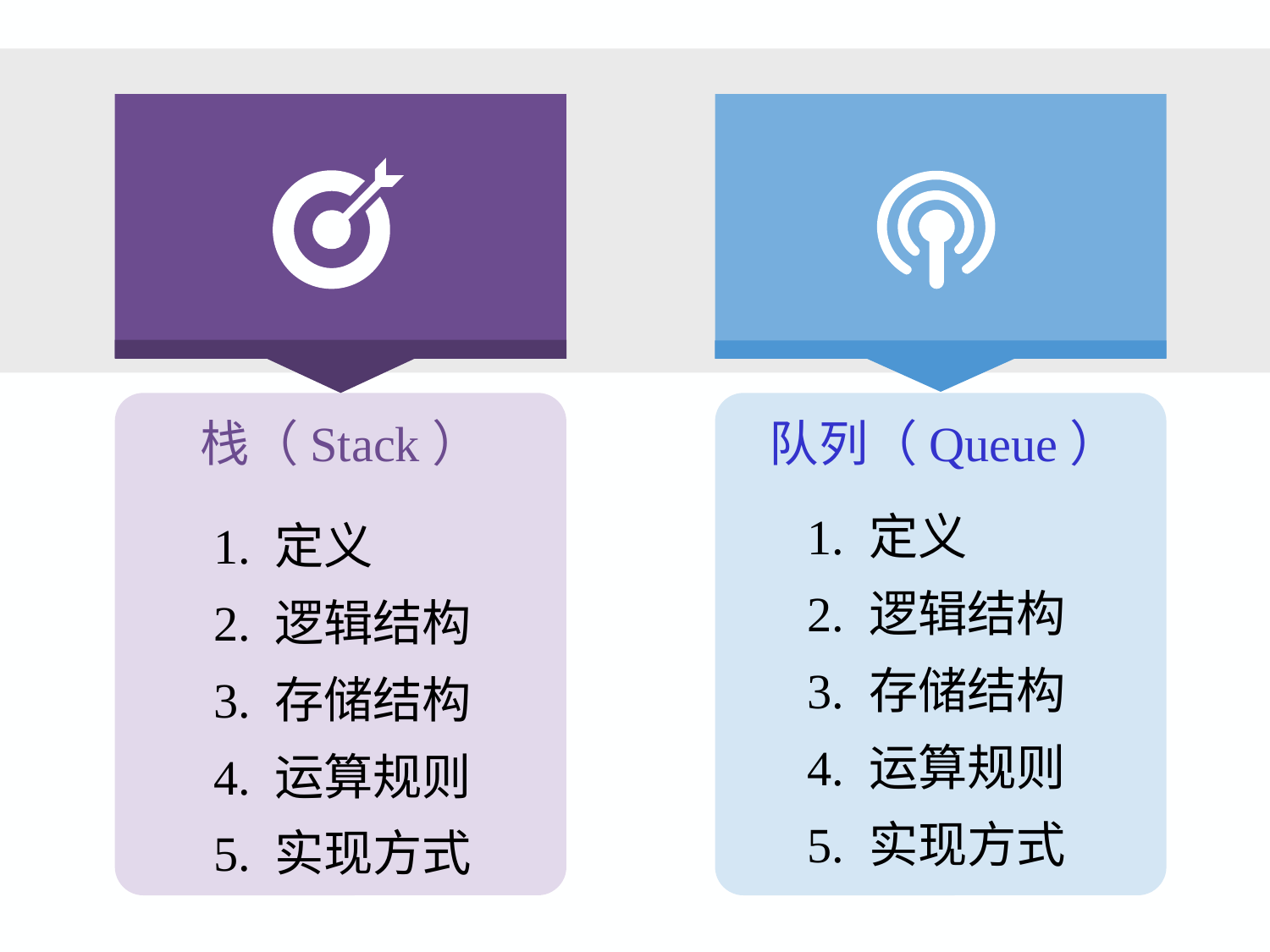

栈（Stack）

队列（Queue）

1. 定义
2. 逻辑结构
3. 存储结构
4. 运算规则
5. 实现方式
1. 定义
2. 逻辑结构
3. 存储结构
4. 运算规则
5. 实现方式